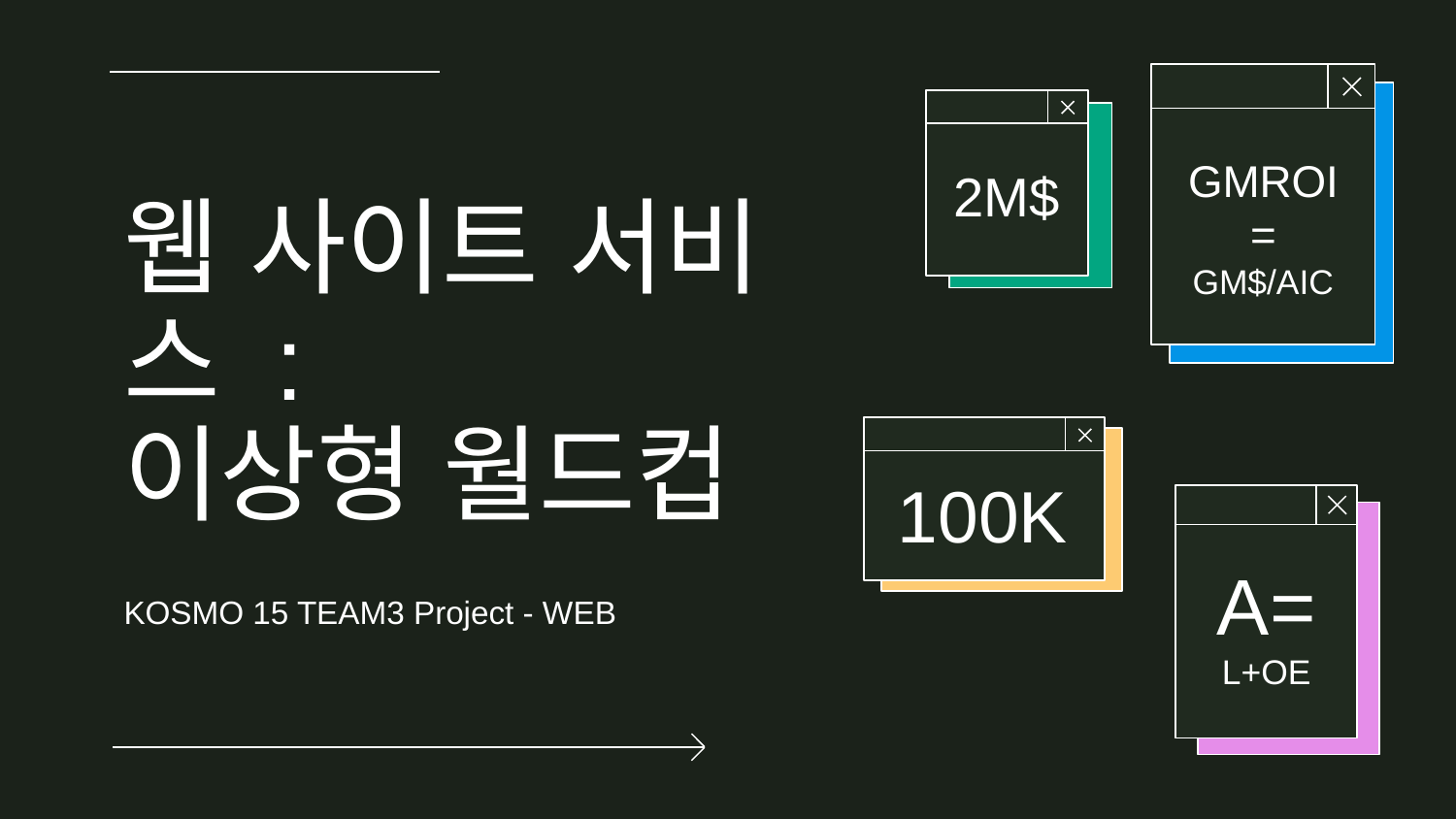

GMROI= GM$/AIC

2M$
# 웹 사이트 서비스 : 이상형 월드컵

100K

A=
L+OE
KOSMO 15 TEAM3 Project - WEB